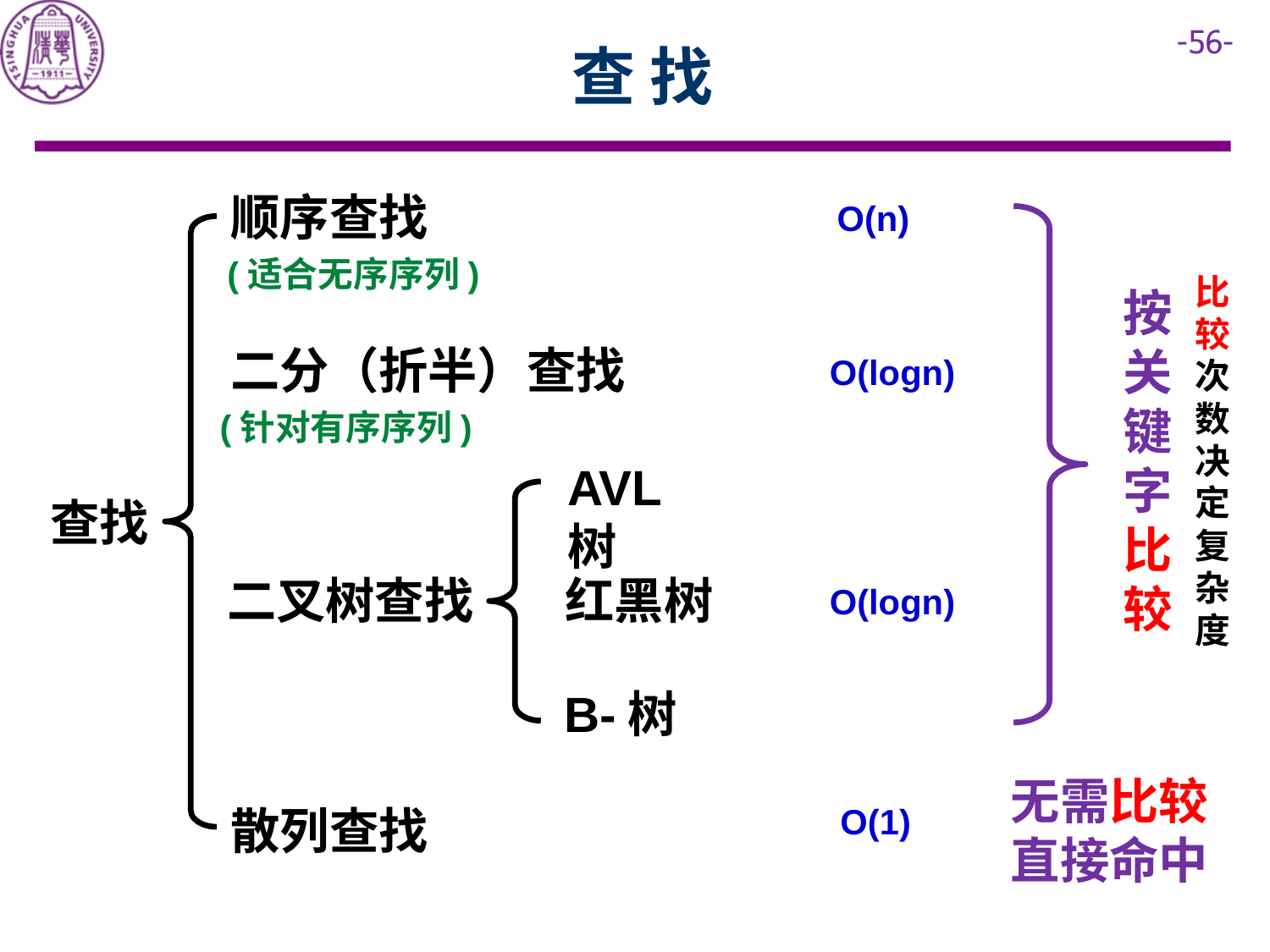

# 查 找
顺序查找
O(n)

(适合无序序列)
比较次数决定复杂度
按关键字比较
二分（折半）查找
O(logn)
(针对有序序列)
AVL树

查找
二叉树查找
红黑树
O(logn)
B-树
无需比较
直接命中
散列查找
O(1)